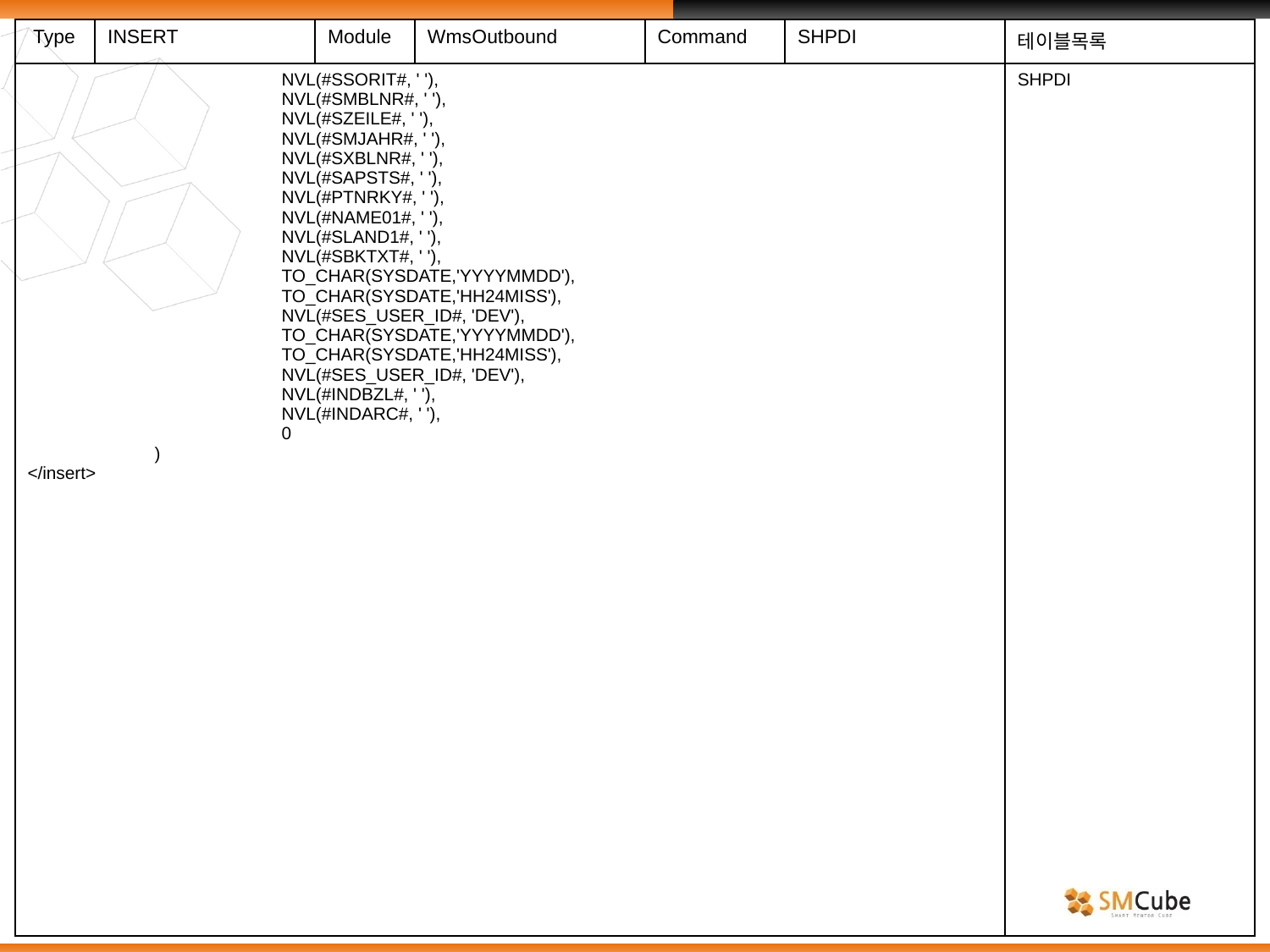

| Type | INSERT | Module | WmsOutbound | Command | SHPDI | 테이블목록 |
| --- | --- | --- | --- | --- | --- | --- |
| NVL(#SSORIT#, ' '), NVL(#SMBLNR#, ' '), NVL(#SZEILE#, ' '), NVL(#SMJAHR#, ' '), NVL(#SXBLNR#, ' '), NVL(#SAPSTS#, ' '), NVL(#PTNRKY#, ' '), NVL(#NAME01#, ' '), NVL(#SLAND1#, ' '), NVL(#SBKTXT#, ' '), TO\_CHAR(SYSDATE,'YYYYMMDD'), TO\_CHAR(SYSDATE,'HH24MISS'), NVL(#SES\_USER\_ID#, 'DEV'), TO\_CHAR(SYSDATE,'YYYYMMDD'), TO\_CHAR(SYSDATE,'HH24MISS'), NVL(#SES\_USER\_ID#, 'DEV'), NVL(#INDBZL#, ' '), NVL(#INDARC#, ' '), 0 ) </insert> |  |  |  |  |  | SHPDI |